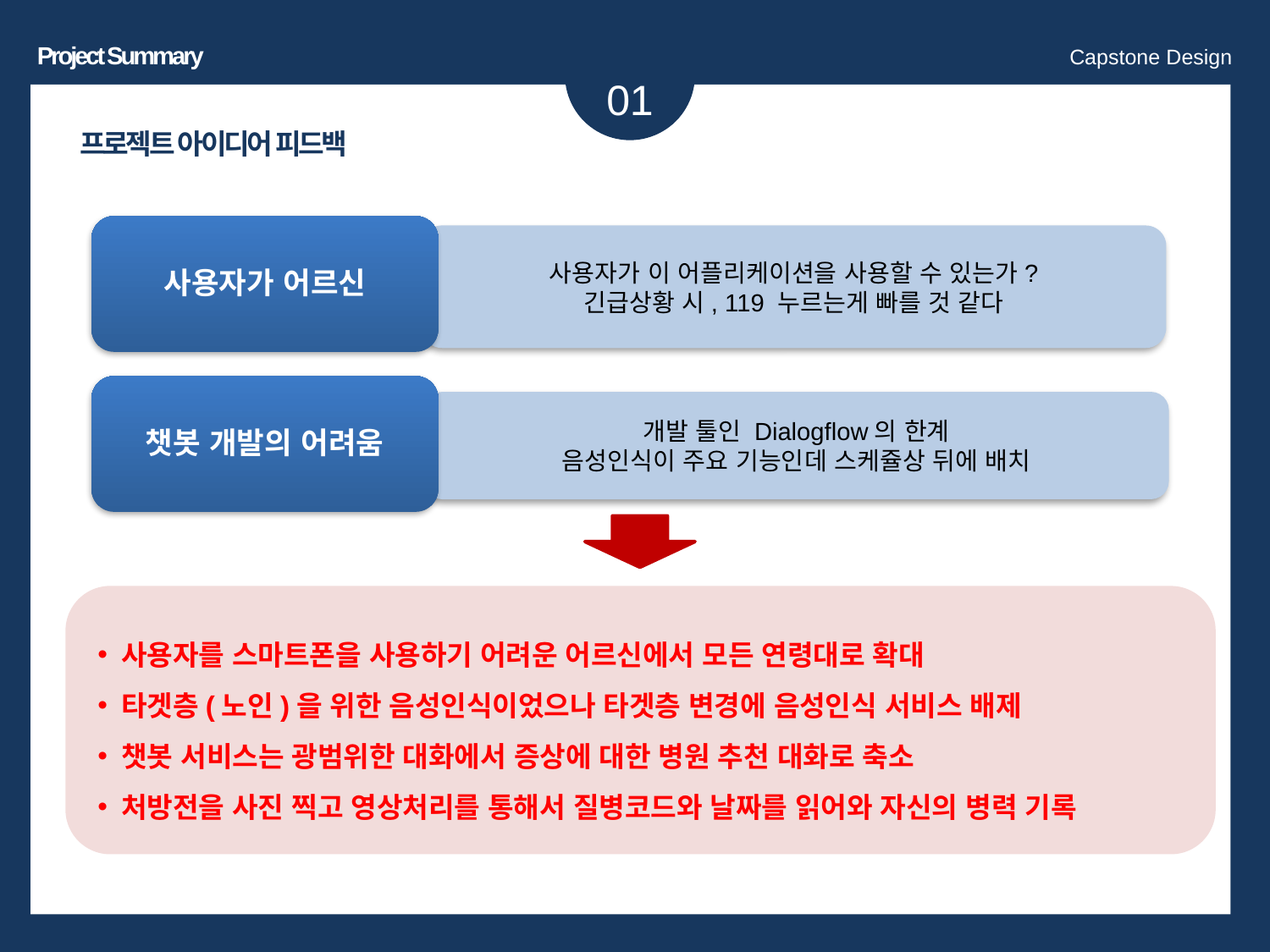

Project Summary
Capstone Design
01

프로젝트 아이디어 피드백

사용자가 어르신
사용자가 이 어플리케이션을 사용할 수 있는가?
긴급상황 시, 119 누르는게 빠를 것 같다

챗봇 개발의 어려움
개발 툴인 Dialogflow의 한계
음성인식이 주요 기능인데 스케쥴상 뒤에 배치
소제목

사용자를 스마트폰을 사용하기 어려운 어르신에서 모든 연령대로 확대
타겟층(노인)을 위한 음성인식이었으나 타겟층 변경에 음성인식 서비스 배제
챗봇 서비스는 광범위한 대화에서 증상에 대한 병원 추천 대화로 축소
처방전을 사진 찍고 영상처리를 통해서 질병코드와 날짜를 읽어와 자신의 병력 기록